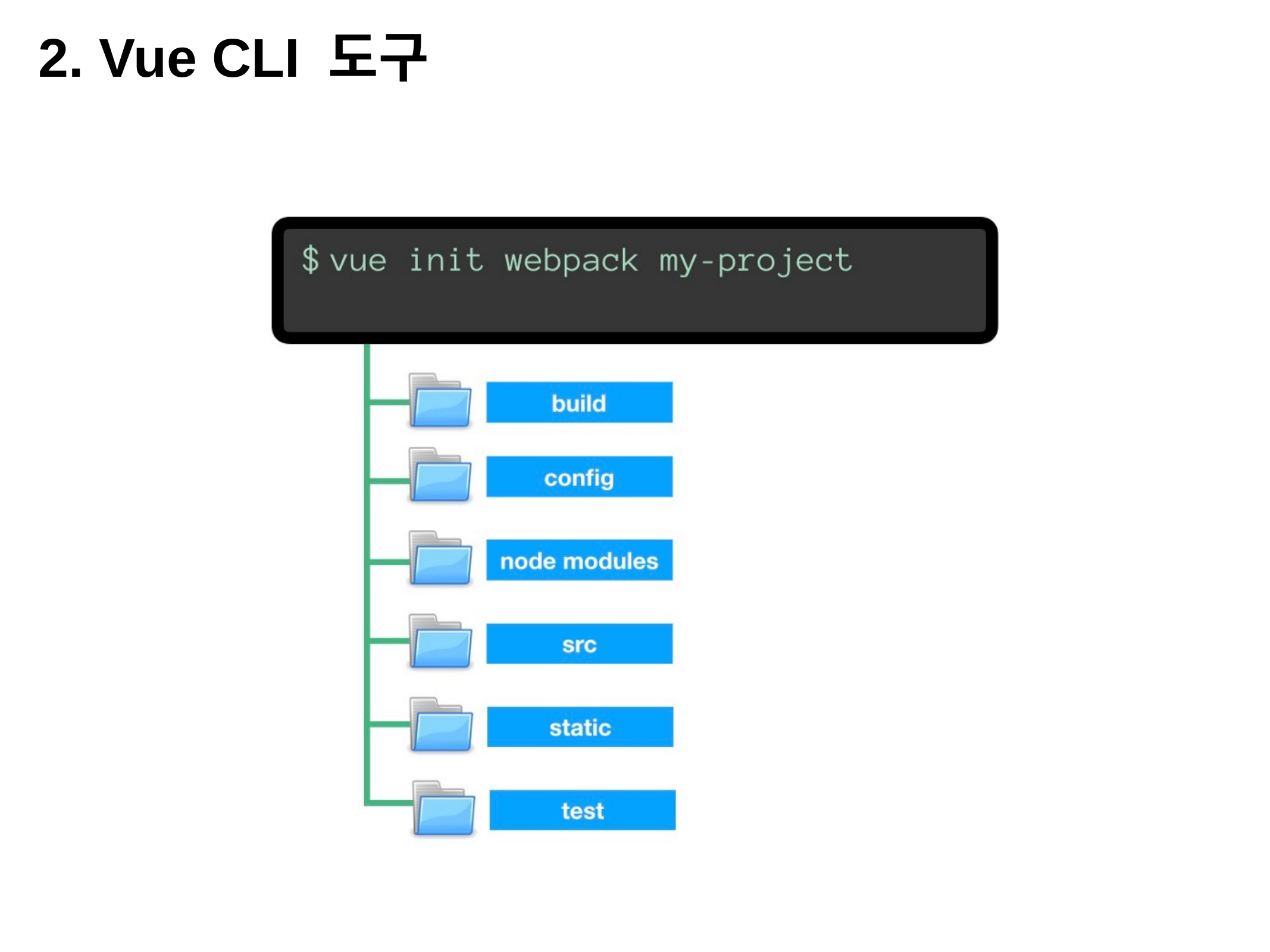

2. Vue CLI 도구

²018.0².²0
%P JU! 7VF.KT 0QFO 4FNJOBS